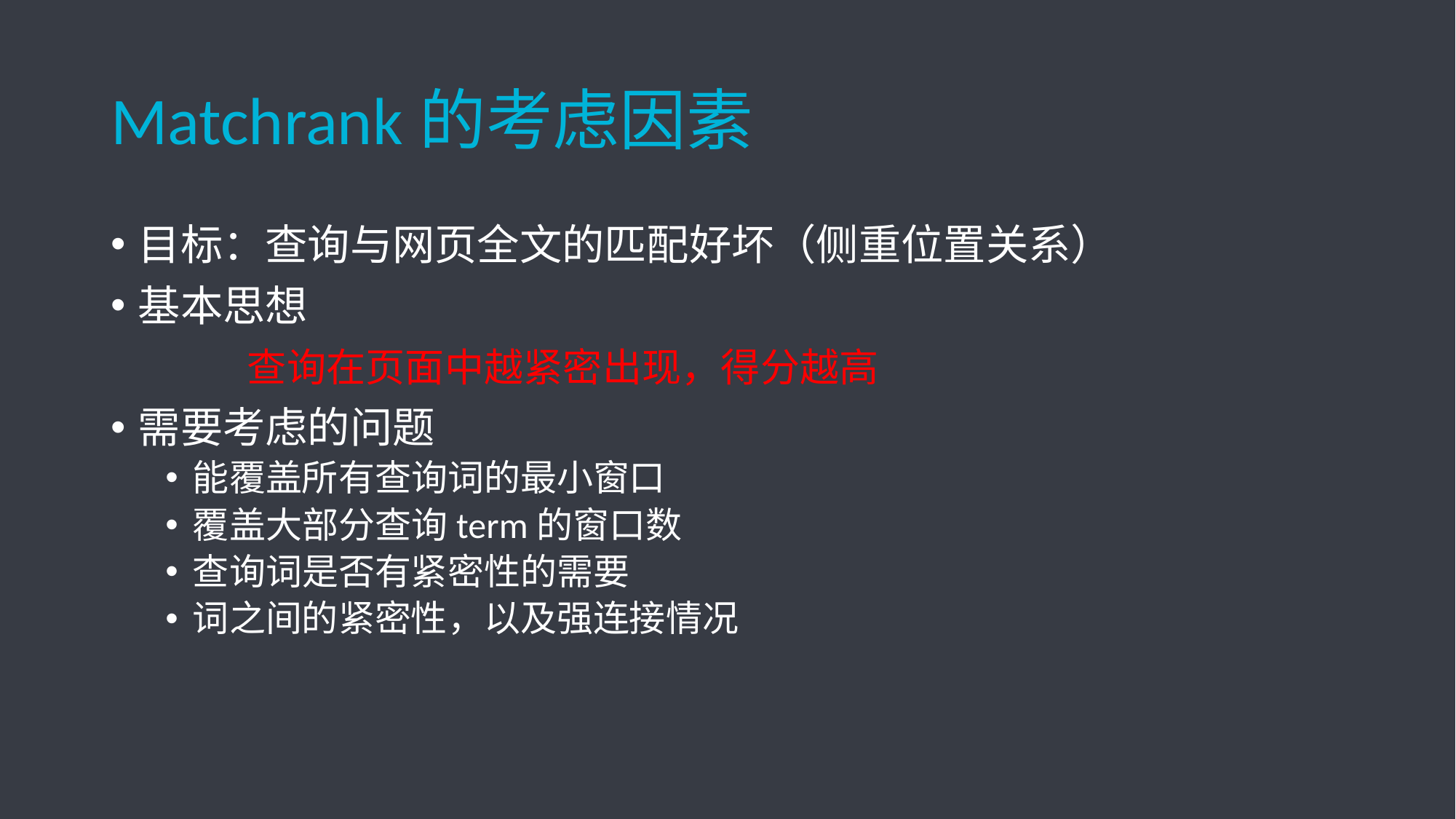

# Matchrank的考虑因素
目标：查询与网页全文的匹配好坏（侧重位置关系）
基本思想
		查询在页面中越紧密出现，得分越高
需要考虑的问题
能覆盖所有查询词的最小窗口
覆盖大部分查询term的窗口数
查询词是否有紧密性的需要
词之间的紧密性，以及强连接情况